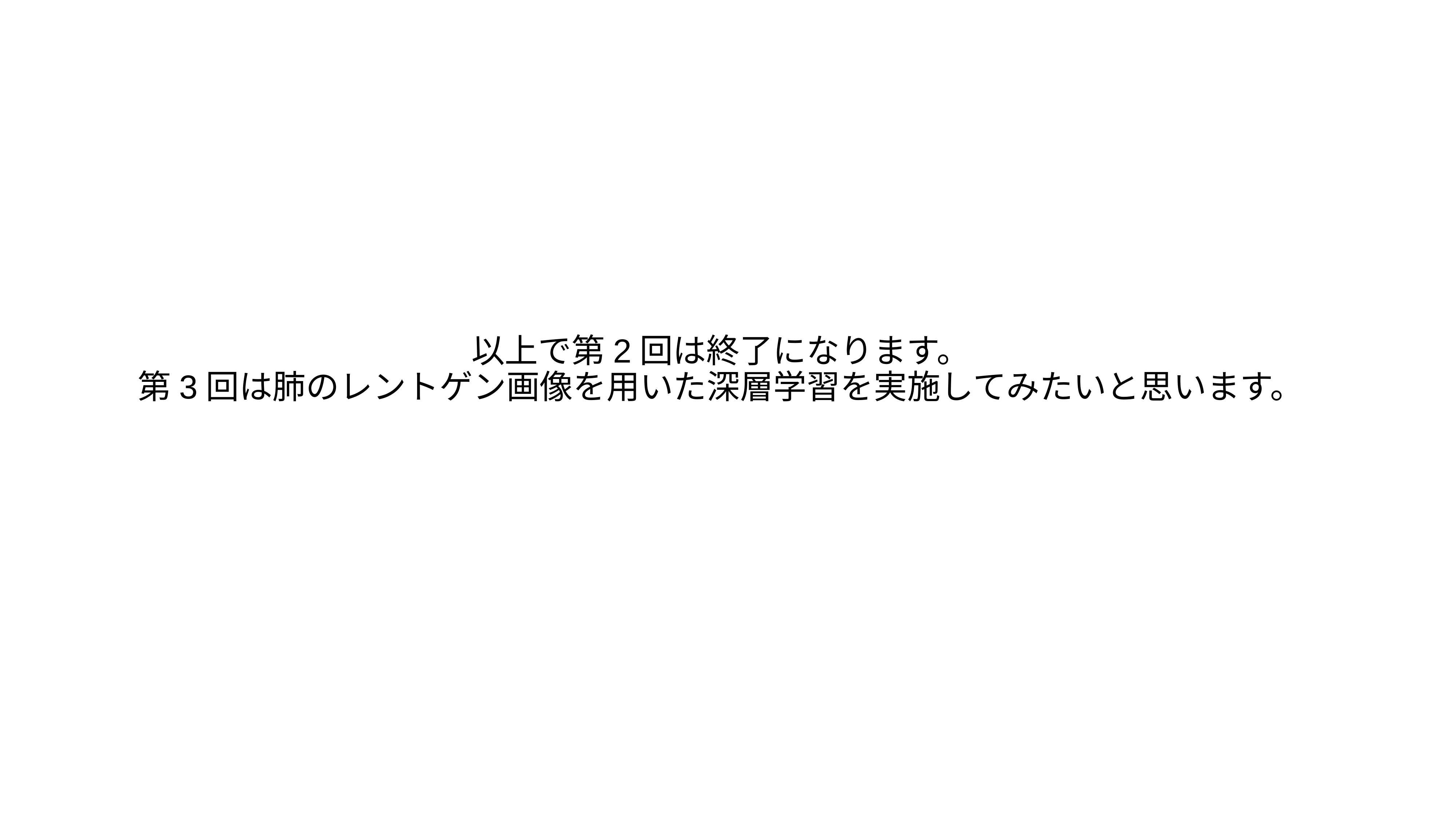

以上で第2回は終了になります。
第3回は肺のレントゲン画像を用いた深層学習を実施してみたいと思います。